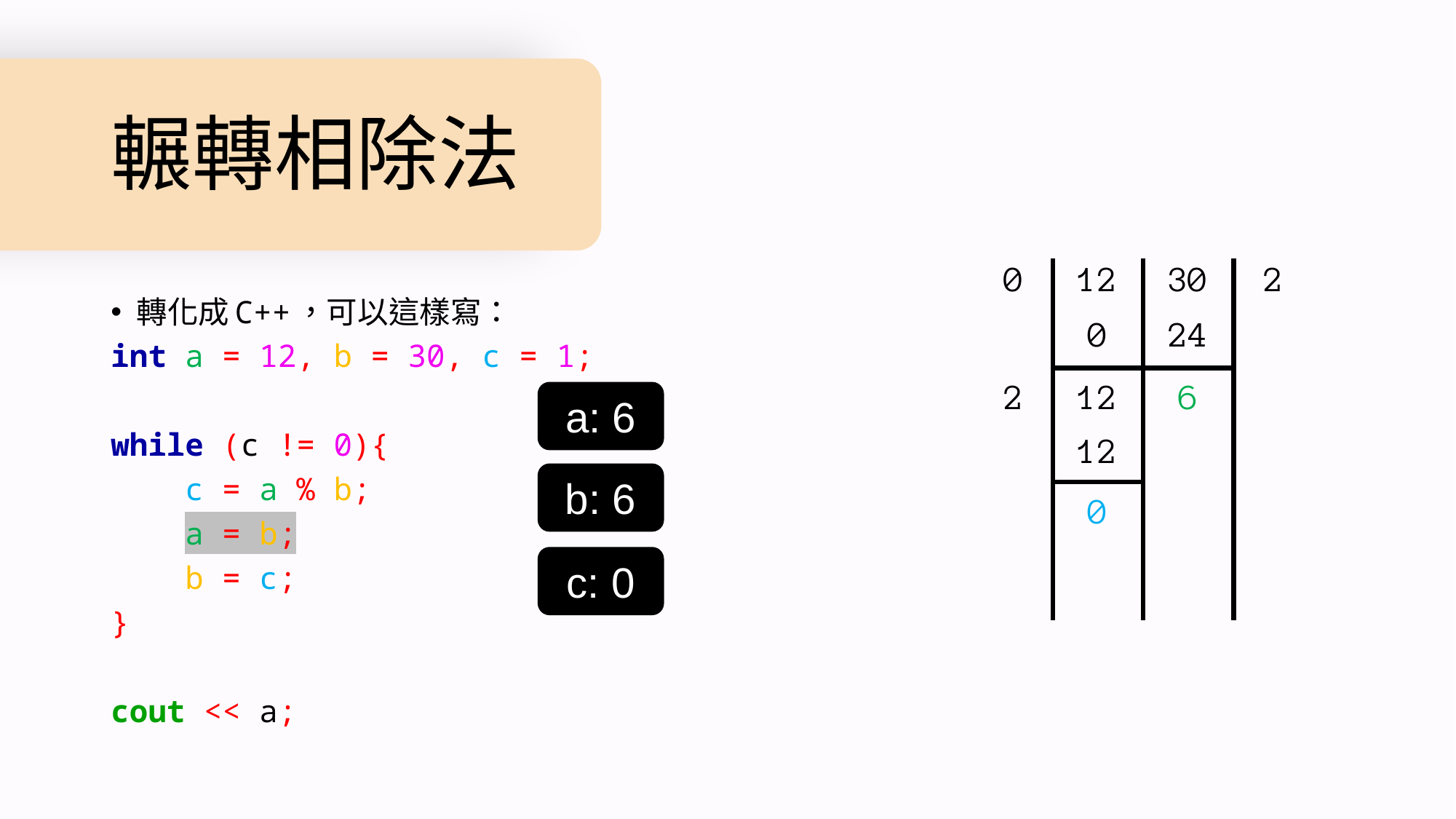

# 輾轉相除法
0
2
12
30
轉化成C++，可以這樣寫：
int a = 12, b = 30, c = 1;

while (c != 0){
    c = a % b;
    a = b;
    b = c;
}

cout << a;

0
24
2
12
6
a: 6
12
b: 6
0
c: 0